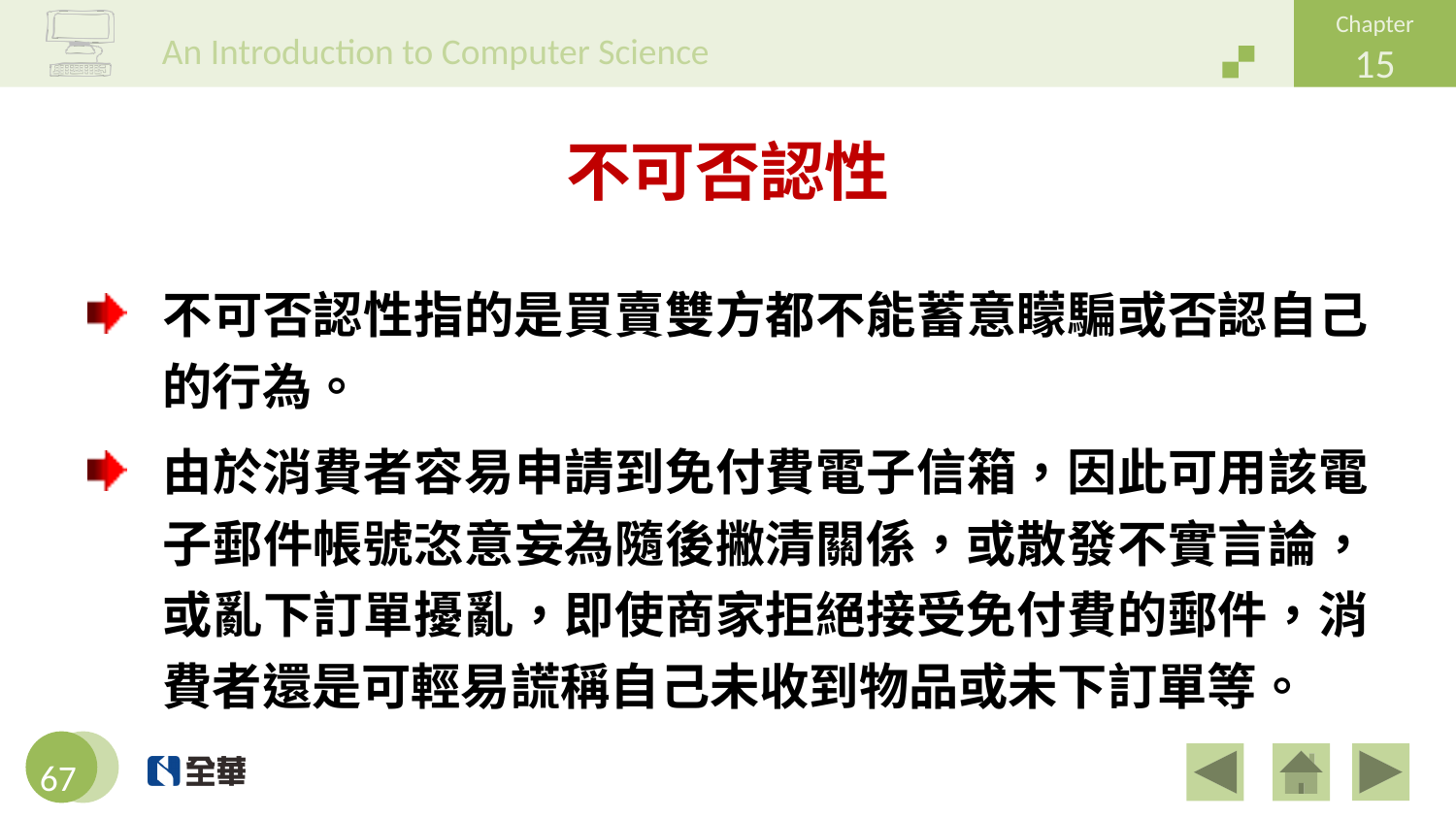

# 不可否認性
不可否認性指的是買賣雙方都不能蓄意矇騙或否認自己的行為。
由於消費者容易申請到免付費電子信箱，因此可用該電子郵件帳號恣意妄為隨後撇清關係，或散發不實言論，或亂下訂單擾亂，即使商家拒絕接受免付費的郵件，消費者還是可輕易謊稱自己未收到物品或未下訂單等。